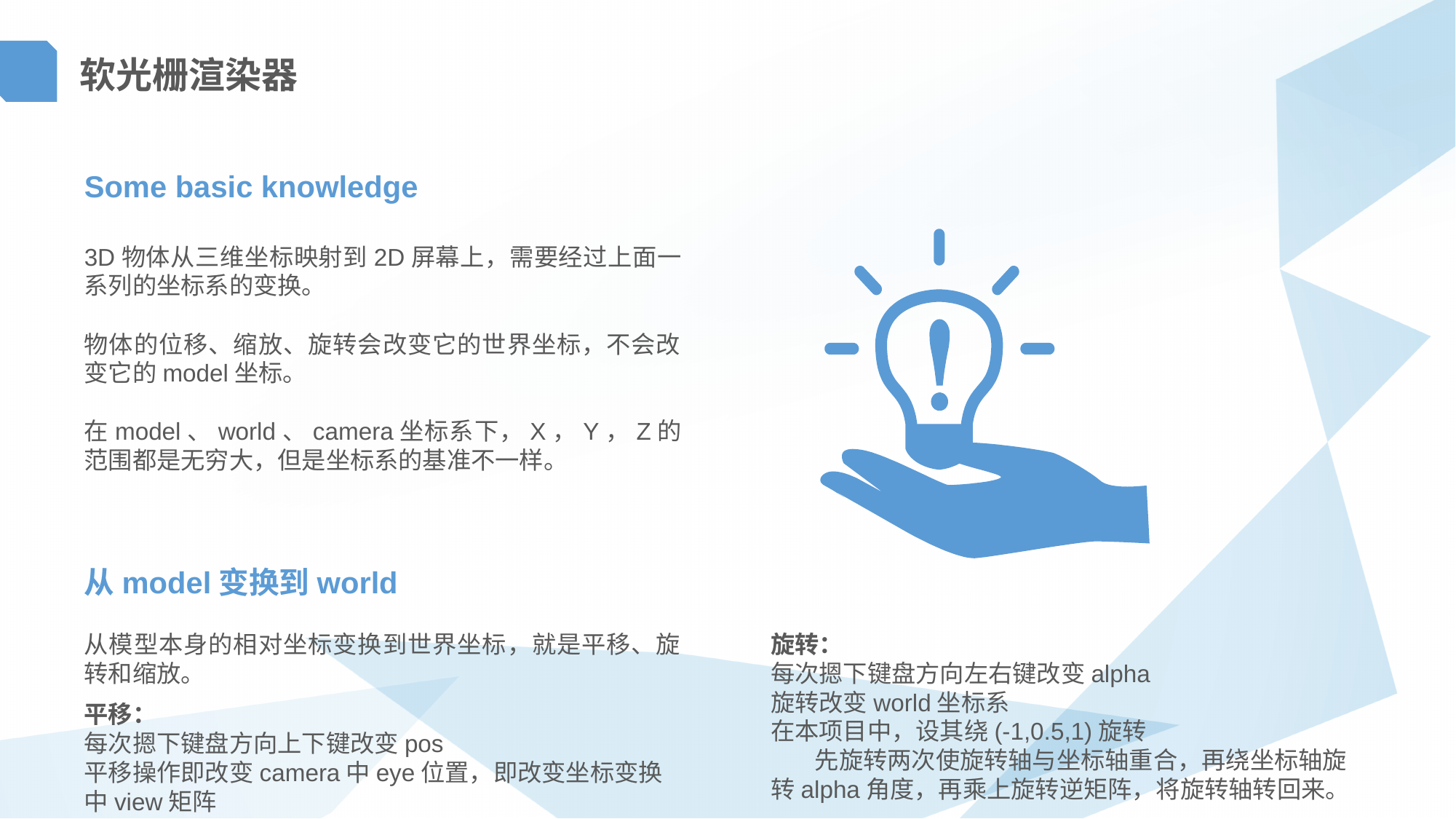

软光栅渲染器
Some basic knowledge

3D物体从三维坐标映射到2D屏幕上，需要经过上面一系列的坐标系的变换。

物体的位移、缩放、旋转会改变它的世界坐标，不会改变它的model坐标。

在model、world、camera坐标系下，X，Y，Z的范围都是无穷大，但是坐标系的基准不一样。
从model变换到world

从模型本身的相对坐标变换到世界坐标，就是平移、旋转和缩放。

旋转：
每次摁下键盘方向左右键改变alpha
旋转改变world坐标系
在本项目中，设其绕(-1,0.5,1)旋转
       先旋转两次使旋转轴与坐标轴重合，再绕坐标轴旋转alpha角度，再乘上旋转逆矩阵，将旋转轴转回来。

平移：
每次摁下键盘方向上下键改变pos
平移操作即改变camera中eye位置，即改变坐标变换中view矩阵